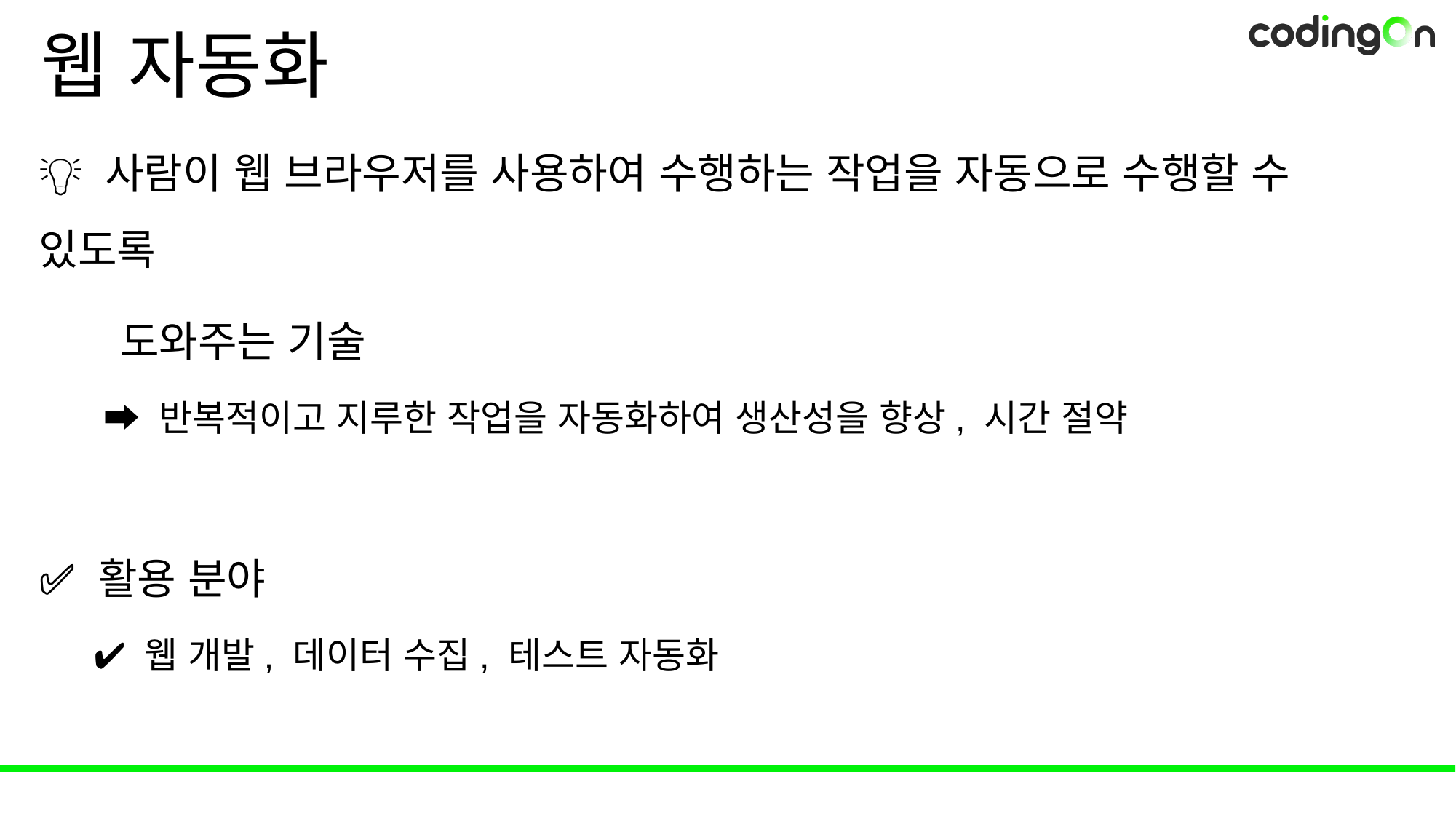

# 웹 자동화
💡 사람이 웹 브라우저를 사용하여 수행하는 작업을 자동으로 수행할 수 있도록
      도와주는 기술
 ➡️ 반복적이고 지루한 작업을 자동화하여 생산성을 향상, 시간 절약

✅ 활용 분야
✔️ 웹 개발, 데이터 수집, 테스트 자동화